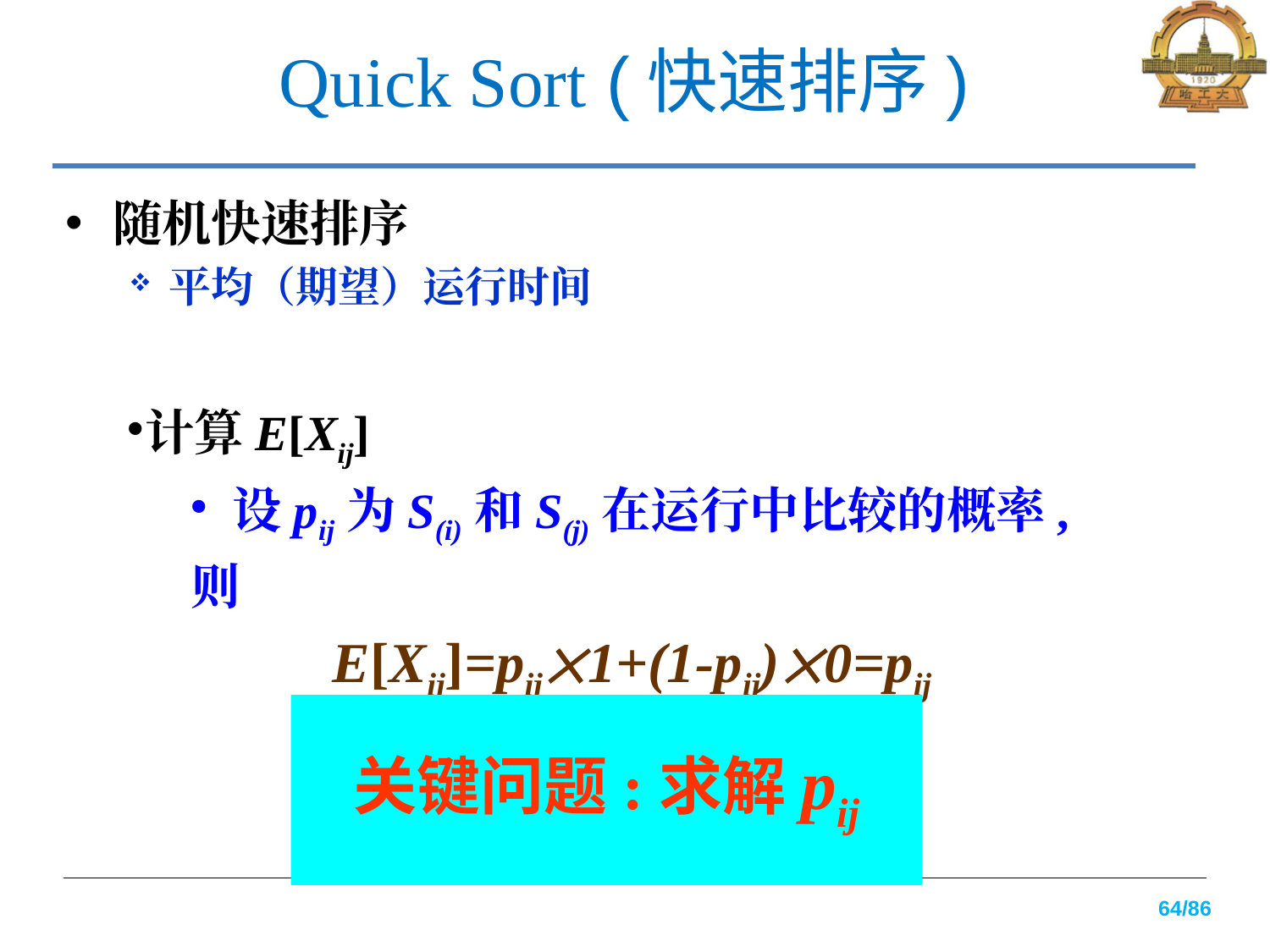

# Quick Sort (快速排序)
随机快速排序
平均（期望）运行时间

计算E[Xij]
 设pij为S(i)和S(j)在运行中比较的概率, 则
          E[Xij]=pij×1+(1-pij)×0=pij

关键问题:求解pij